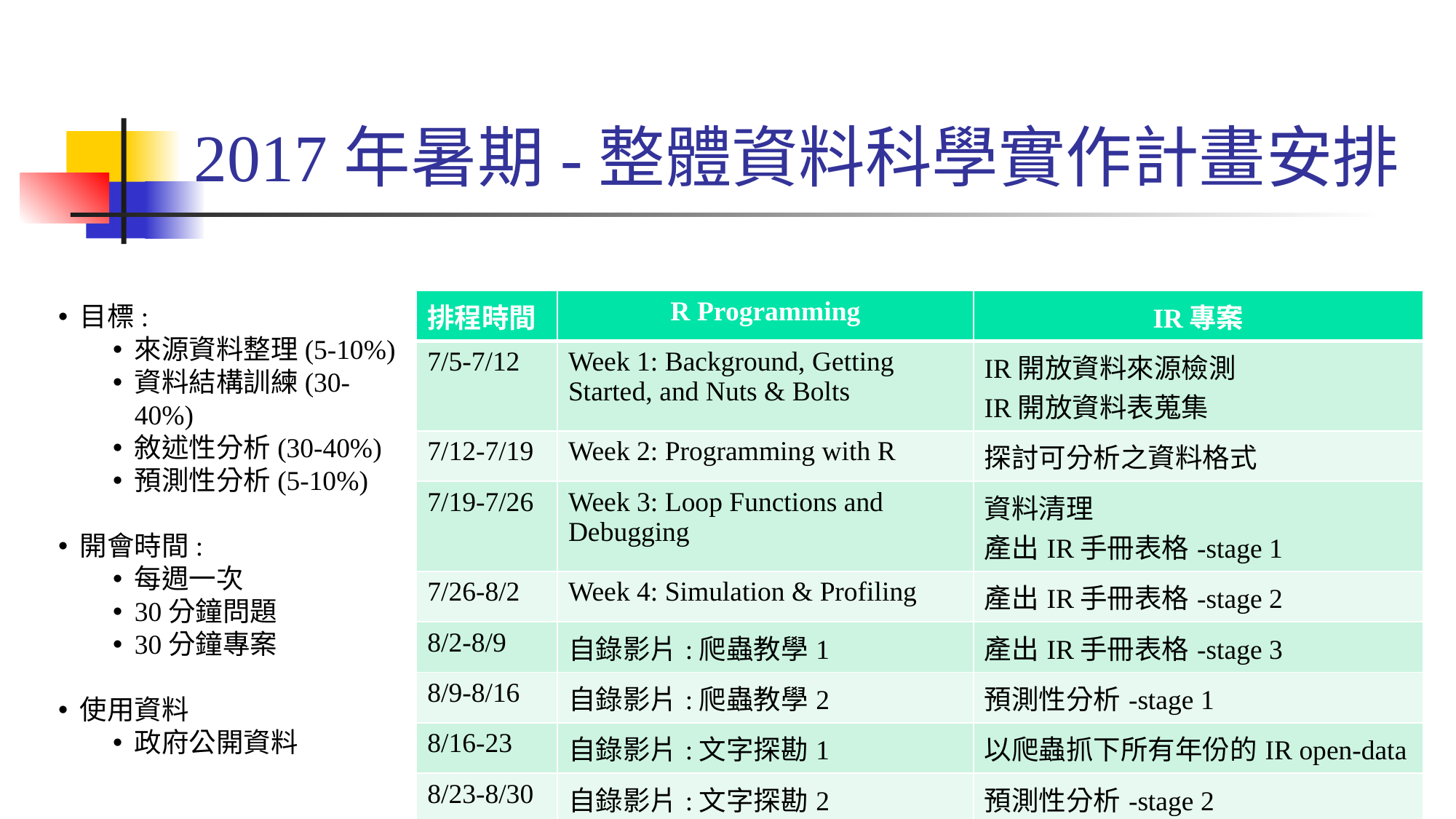

# 2017年暑期-整體資料科學實作計畫安排
| 排程時間 | R Programming | IR專案 |
| --- | --- | --- |
| 7/5-7/12 | Week 1: Background, Getting Started, and Nuts & Bolts | IR開放資料來源檢測 IR開放資料表蒐集 |
| 7/12-7/19 | Week 2: Programming with R | 探討可分析之資料格式 |
| 7/19-7/26 | Week 3: Loop Functions and Debugging | 資料清理 產出IR手冊表格-stage 1 |
| 7/26-8/2 | Week 4: Simulation & Profiling | 產出IR手冊表格-stage 2 |
| 8/2-8/9 | 自錄影片:爬蟲教學1 | 產出IR手冊表格-stage 3 |
| 8/9-8/16 | 自錄影片:爬蟲教學2 | 預測性分析-stage 1 |
| 8/16-23 | 自錄影片:文字探勘1 | 以爬蟲抓下所有年份的IR open-data |
| 8/23-8/30 | 自錄影片:文字探勘2 | 預測性分析-stage 2 |
目標:
來源資料整理(5-10%)
資料結構訓練(30-40%)
敘述性分析(30-40%)
預測性分析(5-10%)

開會時間:
每週一次
30分鐘問題
30分鐘專案

使用資料
政府公開資料
25